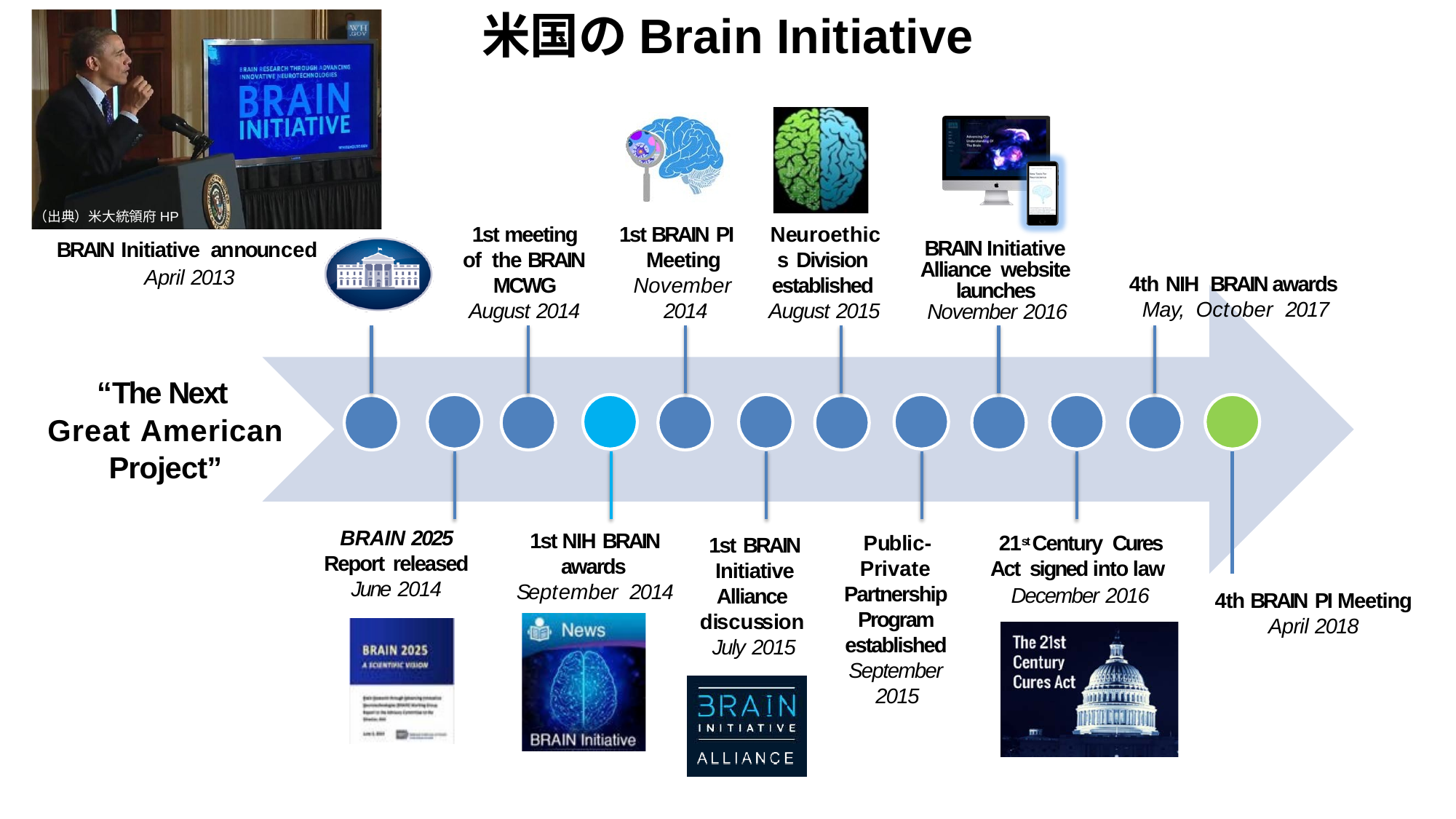

米国のBrain Initiative

（出典）米大統領府HP
1st meeting of  the BRAIN  MCWG
August 2014
1st BRAIN PI
Meeting  November  2014
Neuroethics  Division  established  August 2015
BRAIN Initiative  Alliance  website  launches  November 2016
BRAIN Initiative  announced
April 2013

4th NIH  BRAIN awards
May,  October  2017

“The Next
Great American Project”

BRAIN 2025
Report  released
June 2014
1st NIH BRAIN
awards  September  2014
Public-Private  Partnership  Program  established  September  2015
21st Century  Cures Act  signed into law
December 2016
1st BRAIN
Initiative  Alliance  discussion  July 2015
4th BRAIN PI Meeting
April 2018